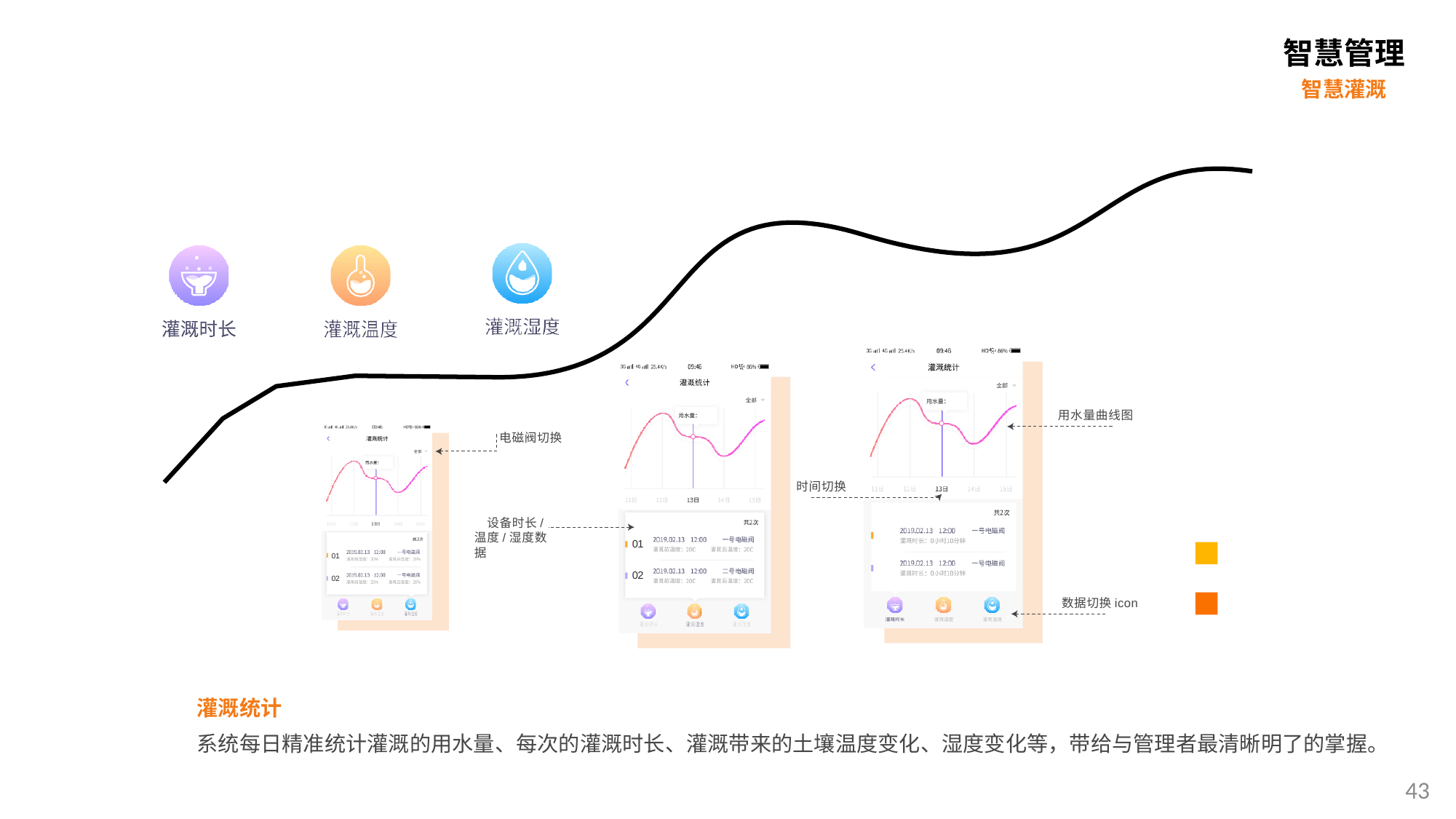

智慧管理
智慧灌溉

用水量曲线图

电磁阀切换

时间切换

设备时长/

01

温度/湿度数据

01
02

01
02
02

数据切换icon

灌溉统计
系统每日精准统计灌溉的用水量、每次的灌溉时长、灌溉带来的土壤温度变化、湿度变化等，带给与管理者最清晰明了的掌握。
43